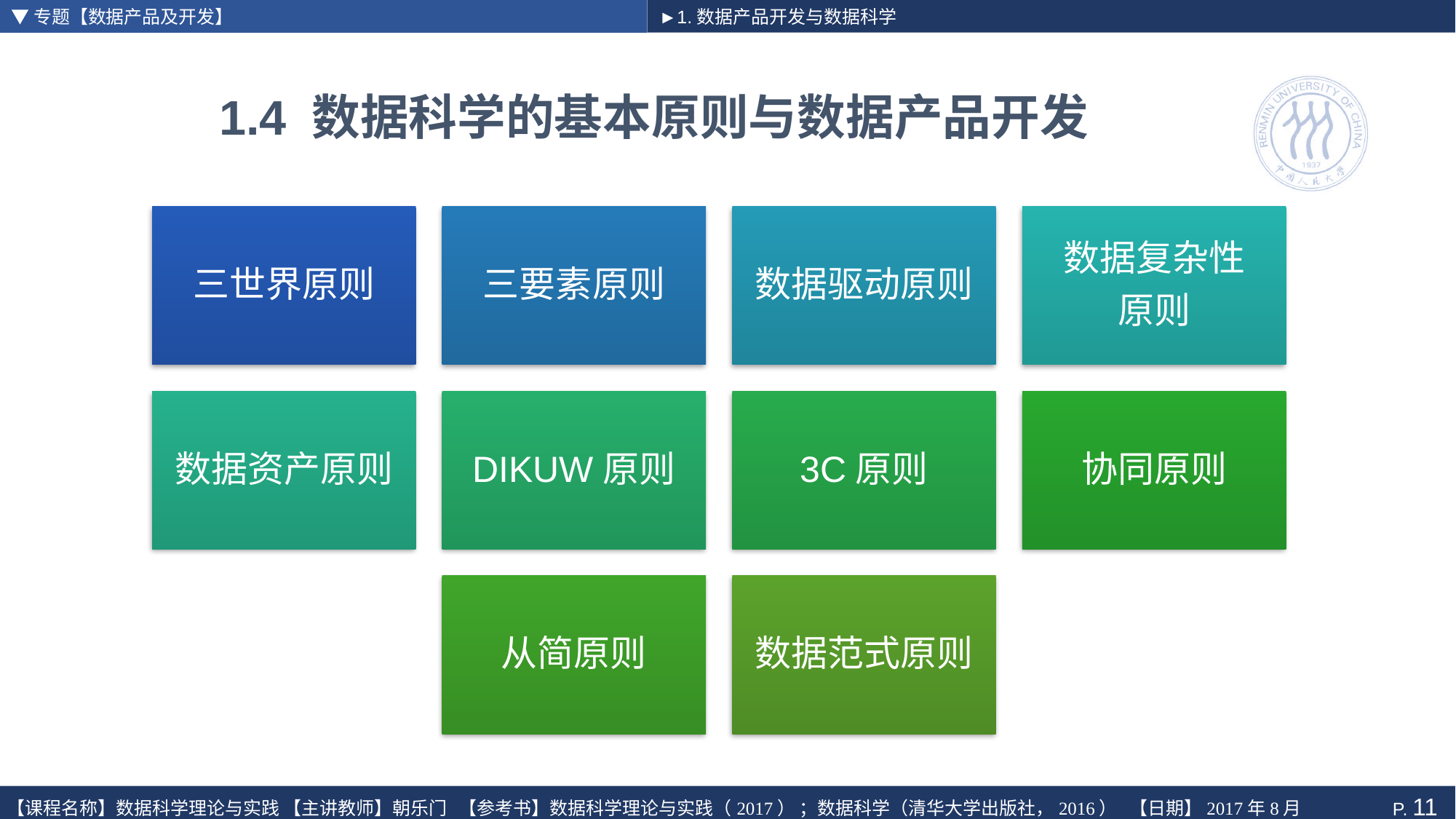

▼专题【数据产品及开发】
►1.数据产品开发与数据科学
# 1.4 数据科学的基本原则与数据产品开发
三世界原则
三要素原则
数据驱动原则
数据复杂性
原则
数据资产原则
DIKUW原则
3C原则
协同原则
从简原则
数据范式原则